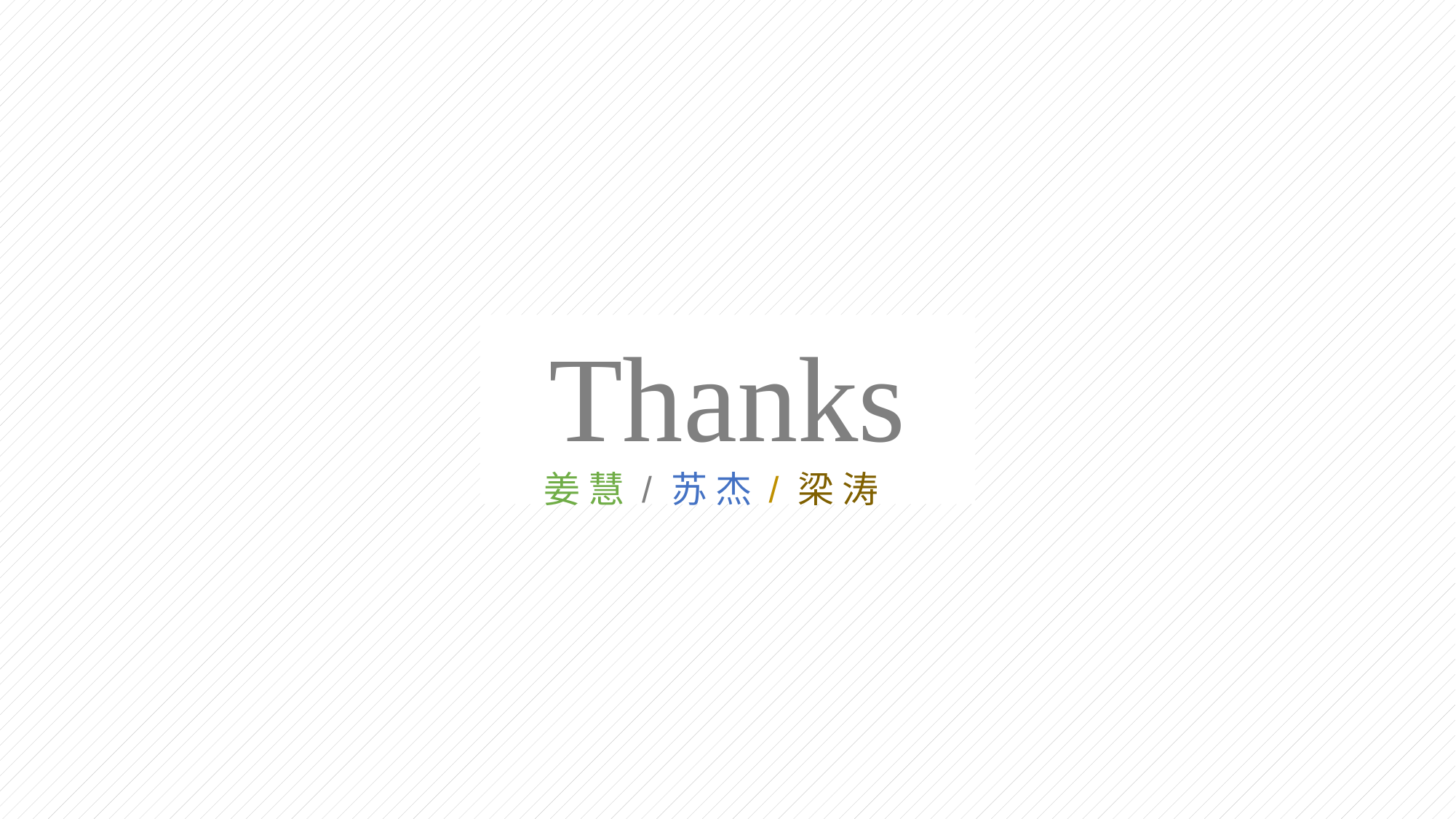

Thanks
姜 慧 / 苏 杰 / 梁 涛